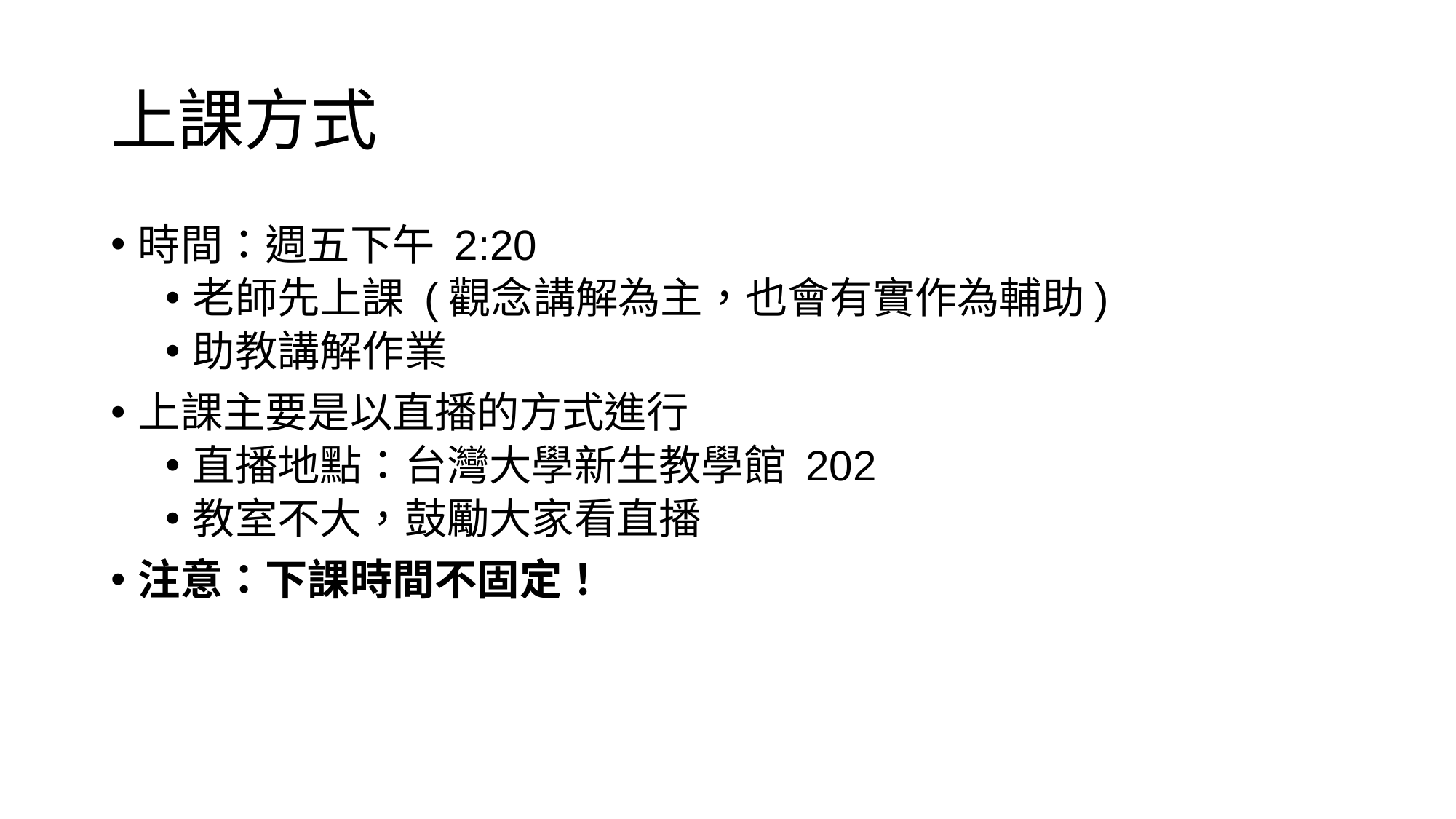

# 上課方式
時間：週五下午 2:20
老師先上課 (觀念講解為主，也會有實作為輔助)
助教講解作業
上課主要是以直播的方式進行
直播地點：台灣大學新生教學館 202
教室不大，鼓勵大家看直播
注意：下課時間不固定！